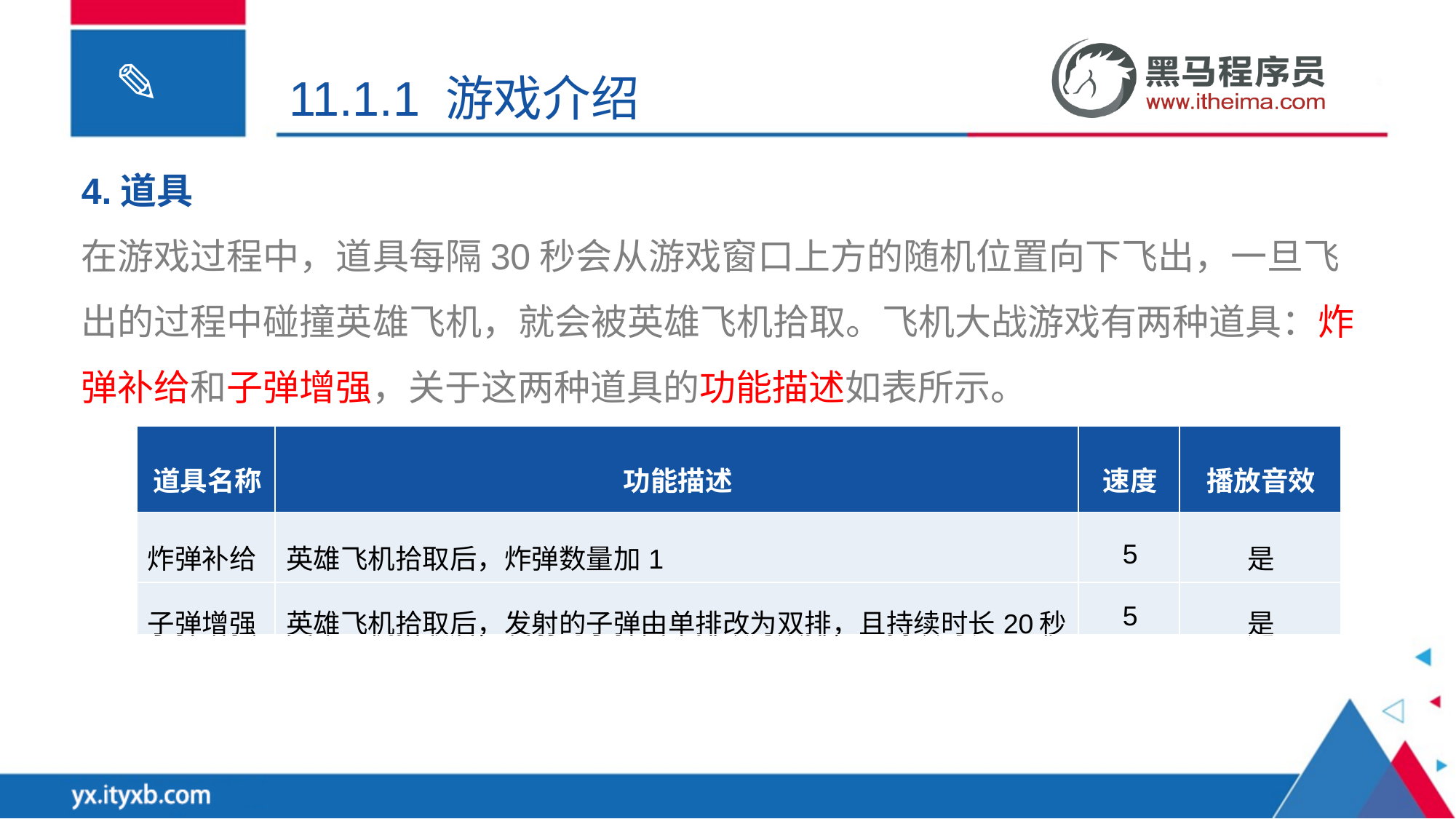

11.1.1 游戏介绍
4.道具
在游戏过程中，道具每隔30秒会从游戏窗口上方的随机位置向下飞出，一旦飞出的过程中碰撞英雄飞机，就会被英雄飞机拾取。飞机大战游戏有两种道具：炸弹补给和子弹增强，关于这两种道具的功能描述如表所示。
| 道具名称 | 功能描述 | 速度 | 播放音效 |
| --- | --- | --- | --- |
| 炸弹补给 | 英雄飞机拾取后，炸弹数量加1 | 5 | 是 |
| 子弹增强 | 英雄飞机拾取后，发射的子弹由单排改为双排，且持续时长20秒 | 5 | 是 |